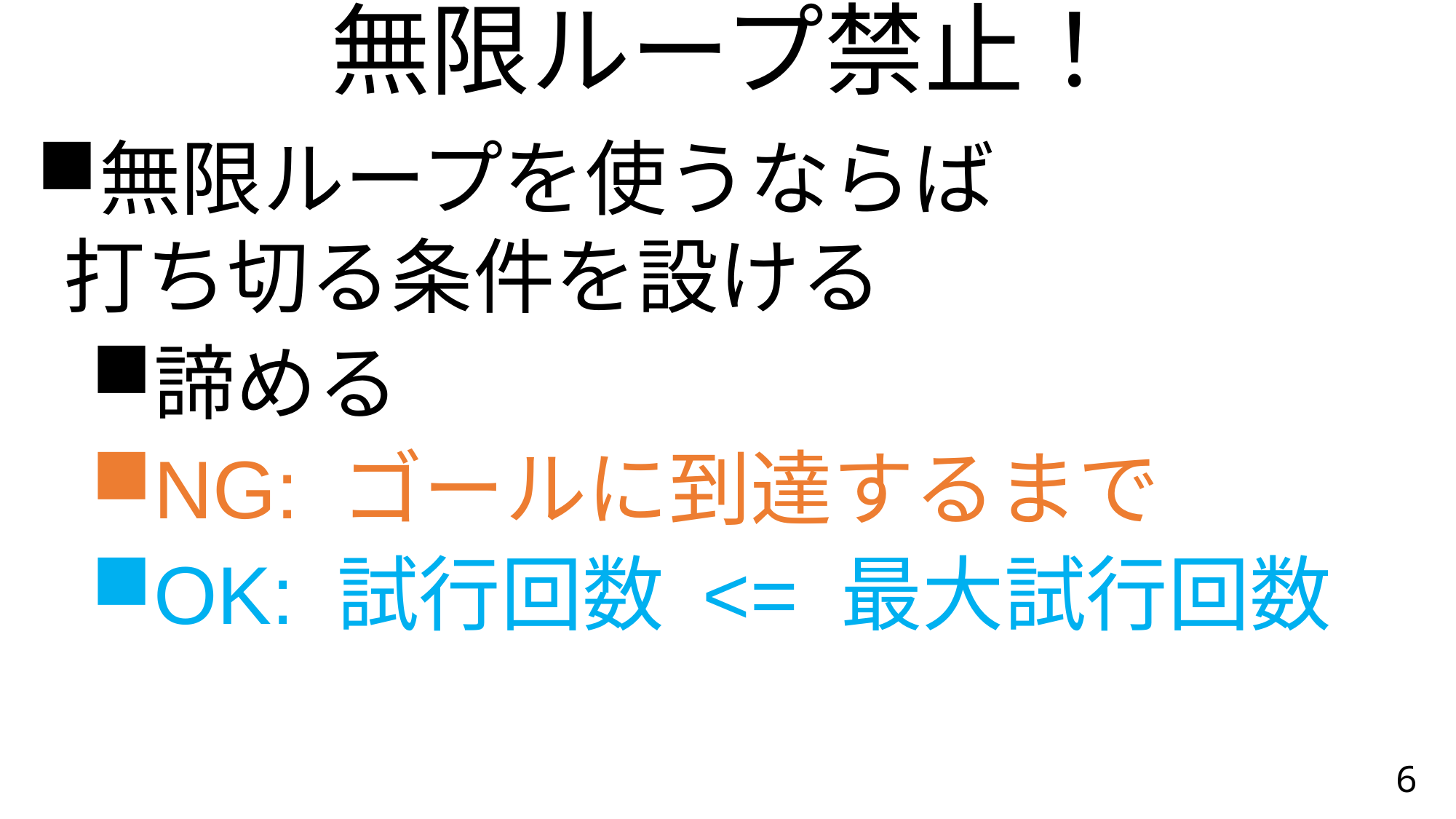

# 無限ループ禁止！
無限ループを使うならば
打ち切る条件を設ける
諦める
NG: ゴールに到達するまで
OK: 試行回数 <= 最大試行回数
6